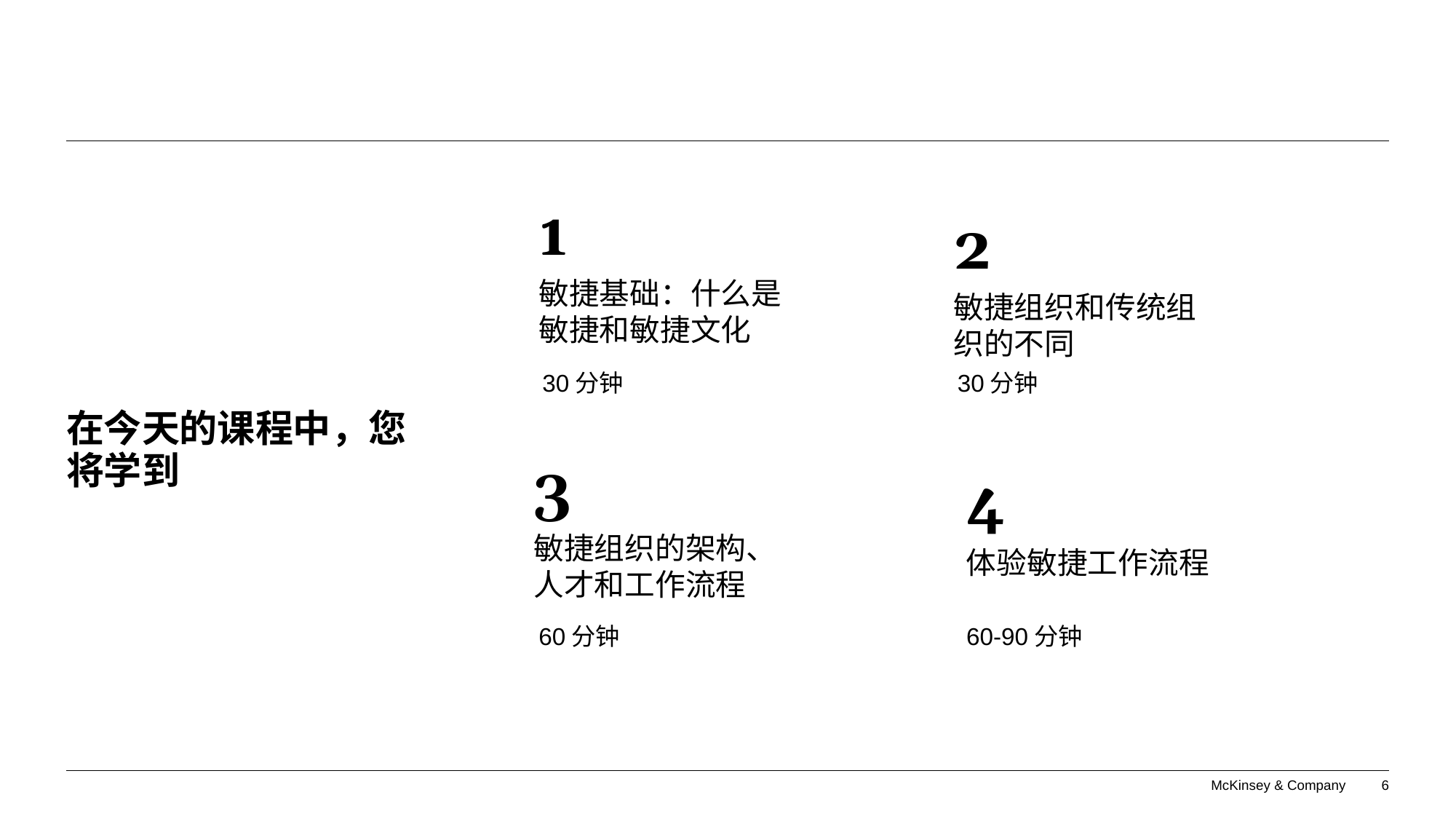

1
敏捷基础：什么是敏捷和敏捷文化
2
敏捷组织和传统组织的不同
30分钟
30分钟
# 在今天的课程中，您将学到
3
敏捷组织的架构、人才和工作流程
4
体验敏捷工作流程
60分钟
60-90分钟